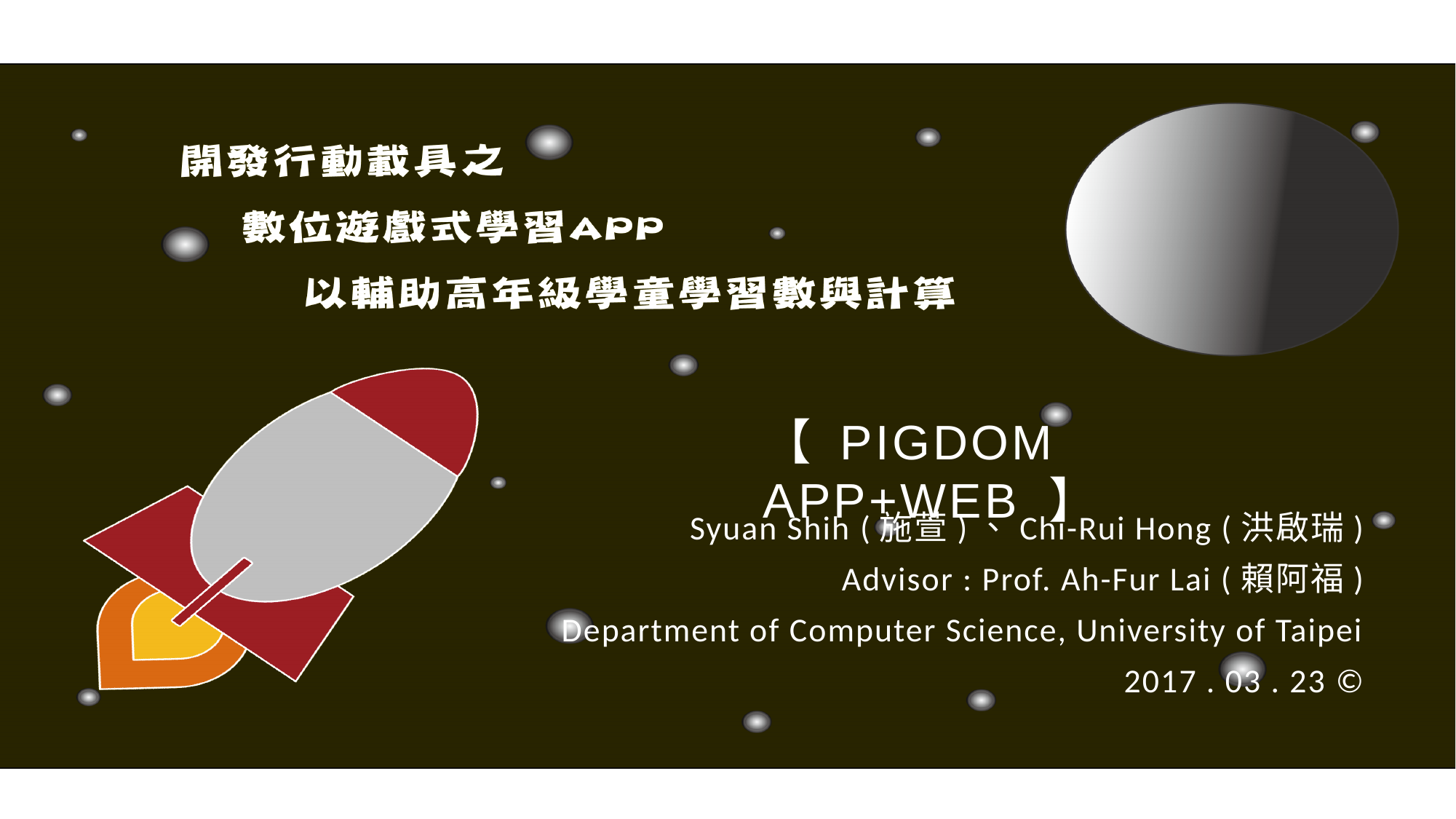

【 PIGDOM APP+WEB 】
Syuan Shih (施萱)、Chi-Rui Hong (洪啟瑞)
Advisor : Prof. Ah-Fur Lai (賴阿福)
Department of Computer Science, University of Taipei
2017 . 03 . 23 ©